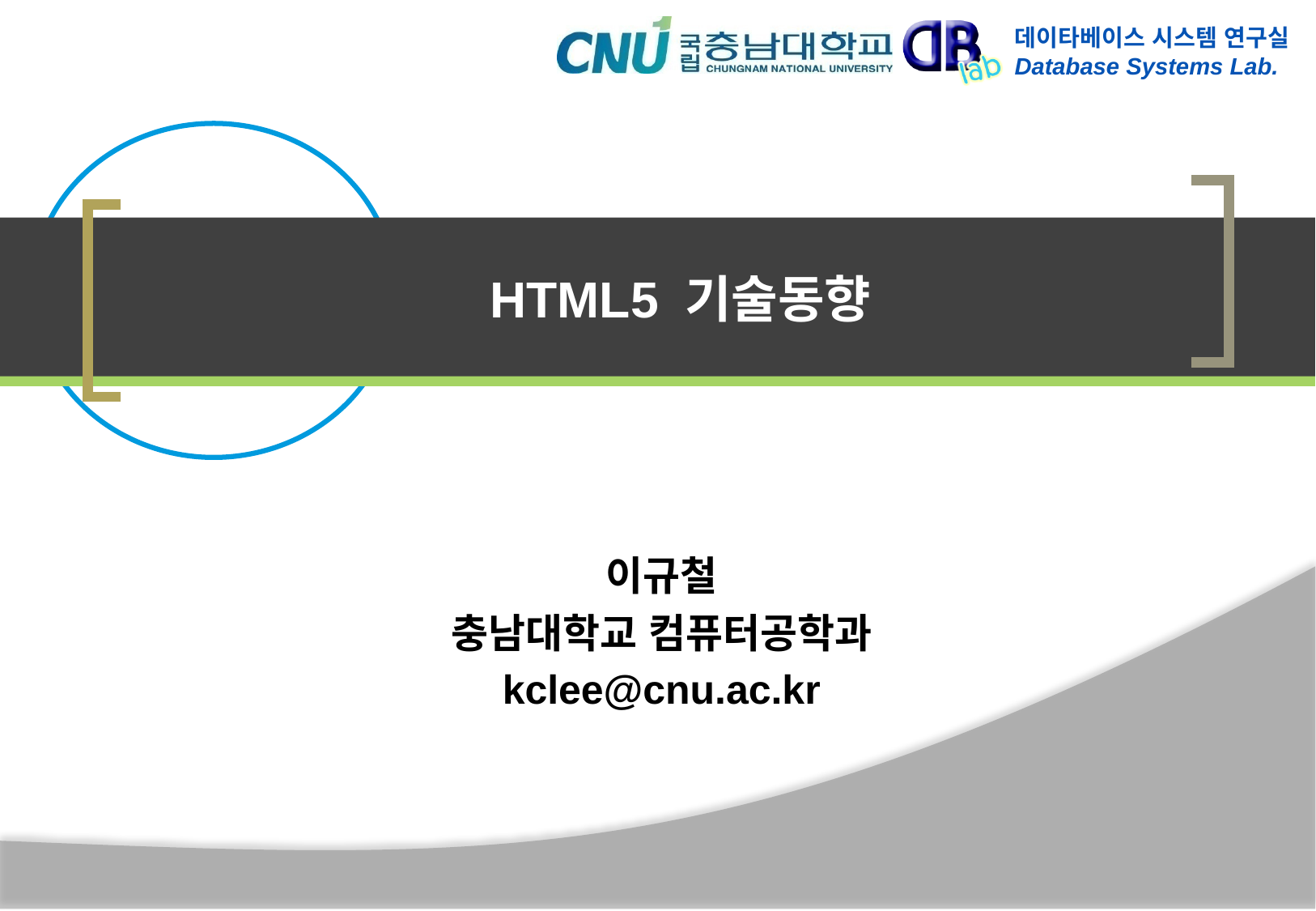

# HTML5 기술동향

이규철
충남대학교 컴퓨터공학과
kclee@cnu.ac.kr